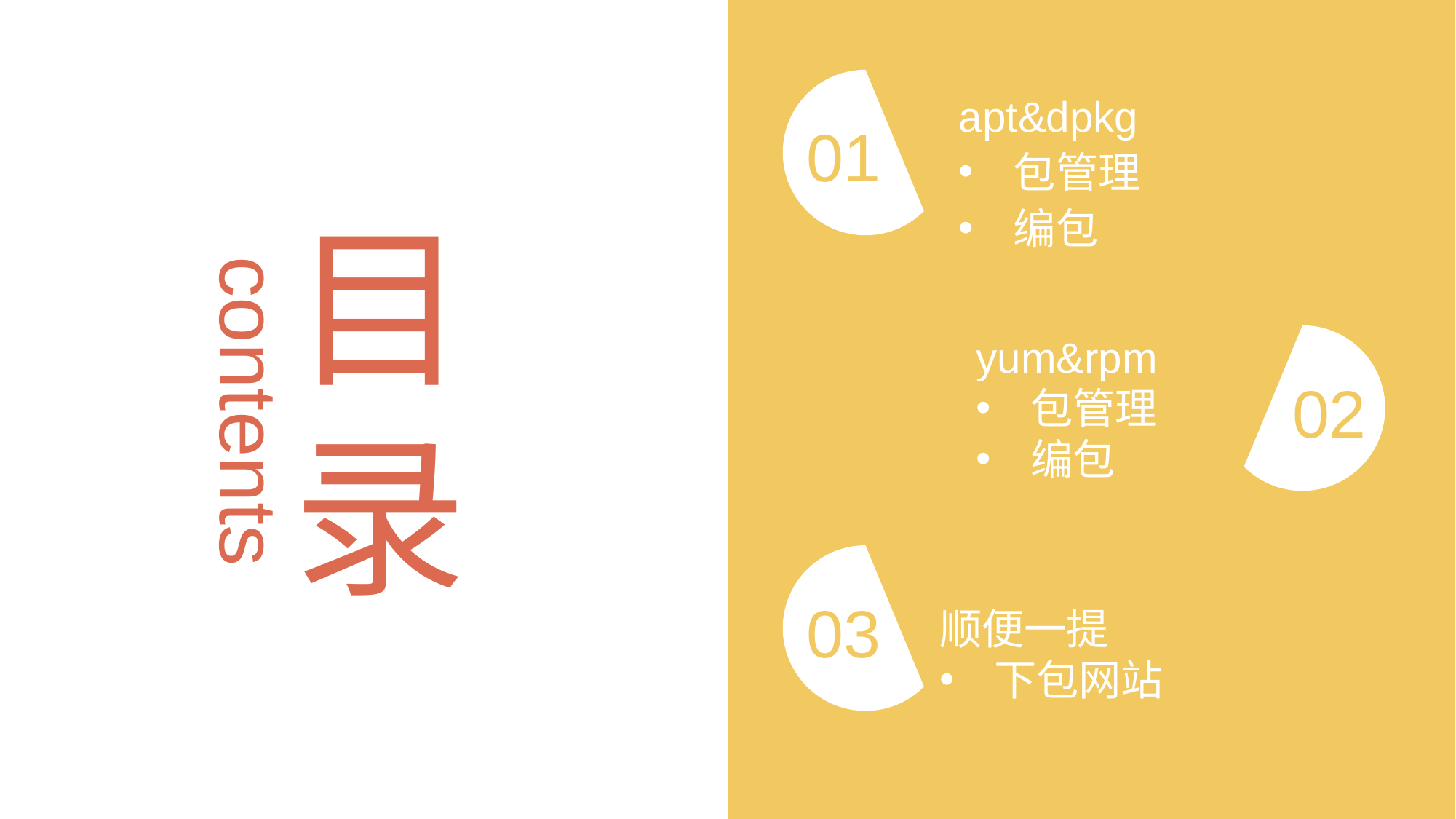

01
apt&dpkg
包管理
编包
目录

02
yum&rpm
包管理
编包
contents

03
顺便一提
下包网站